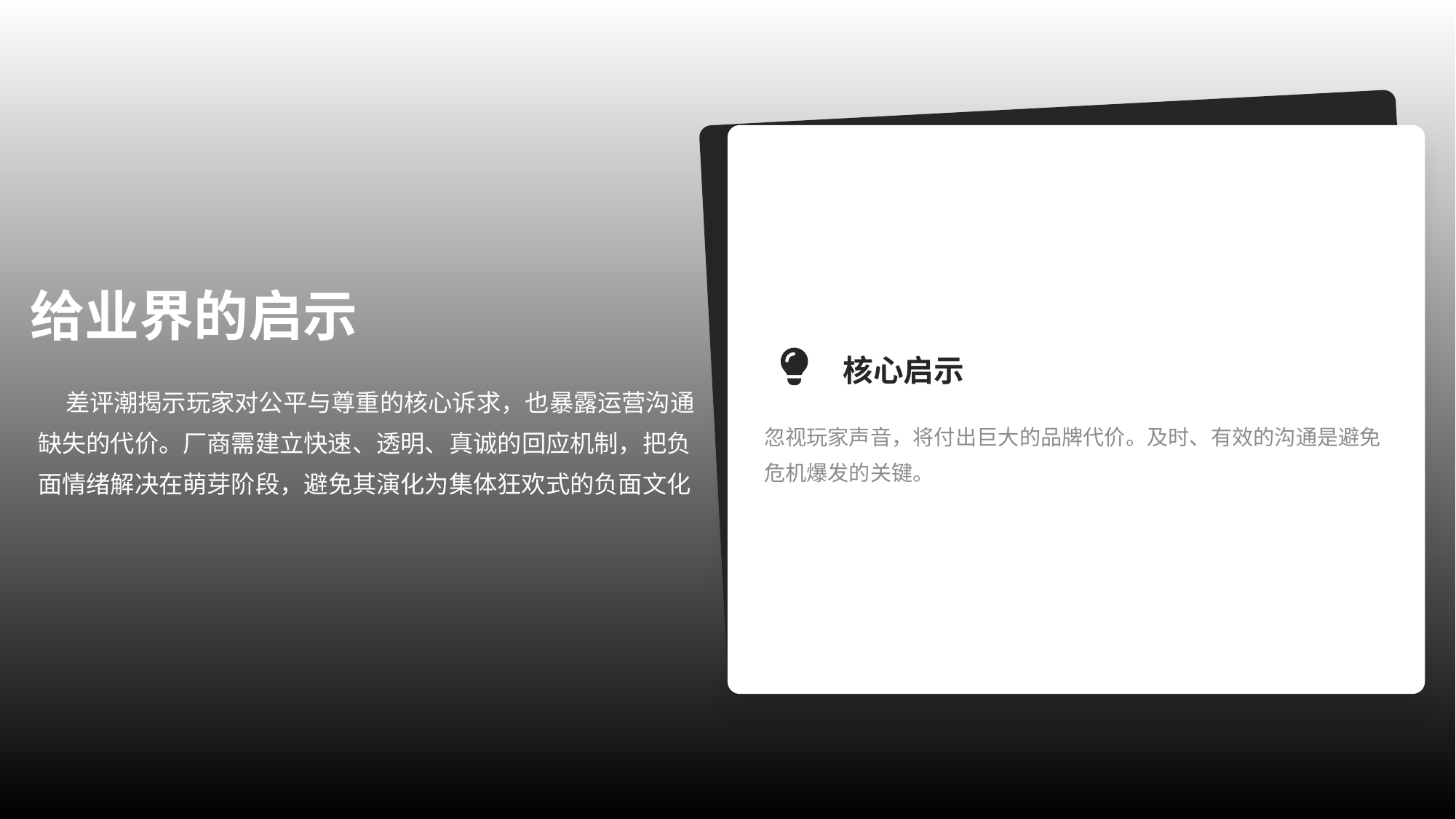

给业界的启示
核心启示

    差评潮揭示玩家对公平与尊重的核心诉求，也暴露运营沟通缺失的代价。厂商需建立快速、透明、真诚的回应机制，把负面情绪解决在萌芽阶段，避免其演化为集体狂欢式的负面文化

忽视玩家声音，将付出巨大的品牌代价。及时、有效的沟通是避免危机爆发的关键。